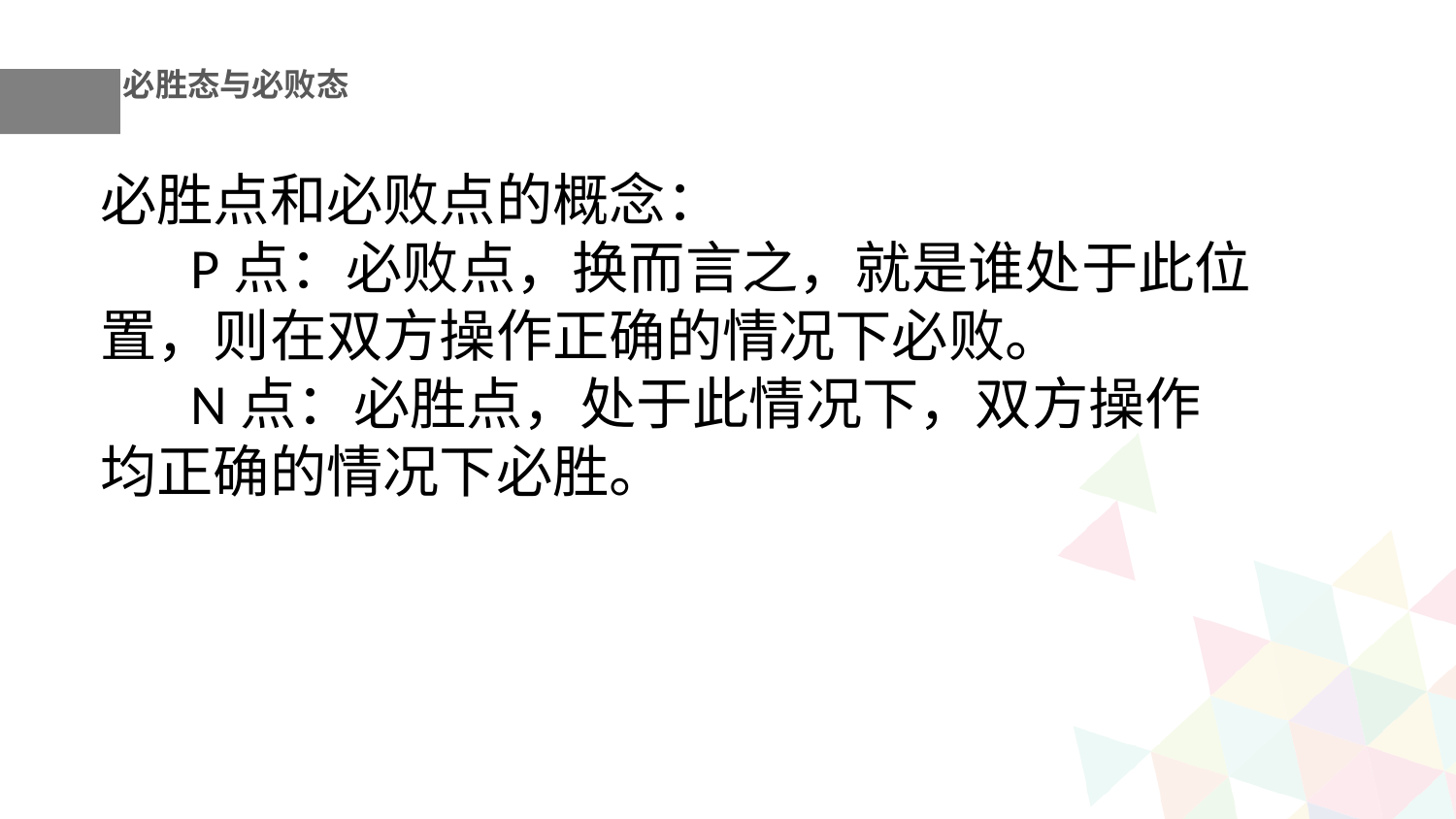

必胜态与必败态

必胜点和必败点的概念：
       P点：必败点，换而言之，就是谁处于此位置，则在双方操作正确的情况下必败。
       N点：必胜点，处于此情况下，双方操作均正确的情况下必胜。